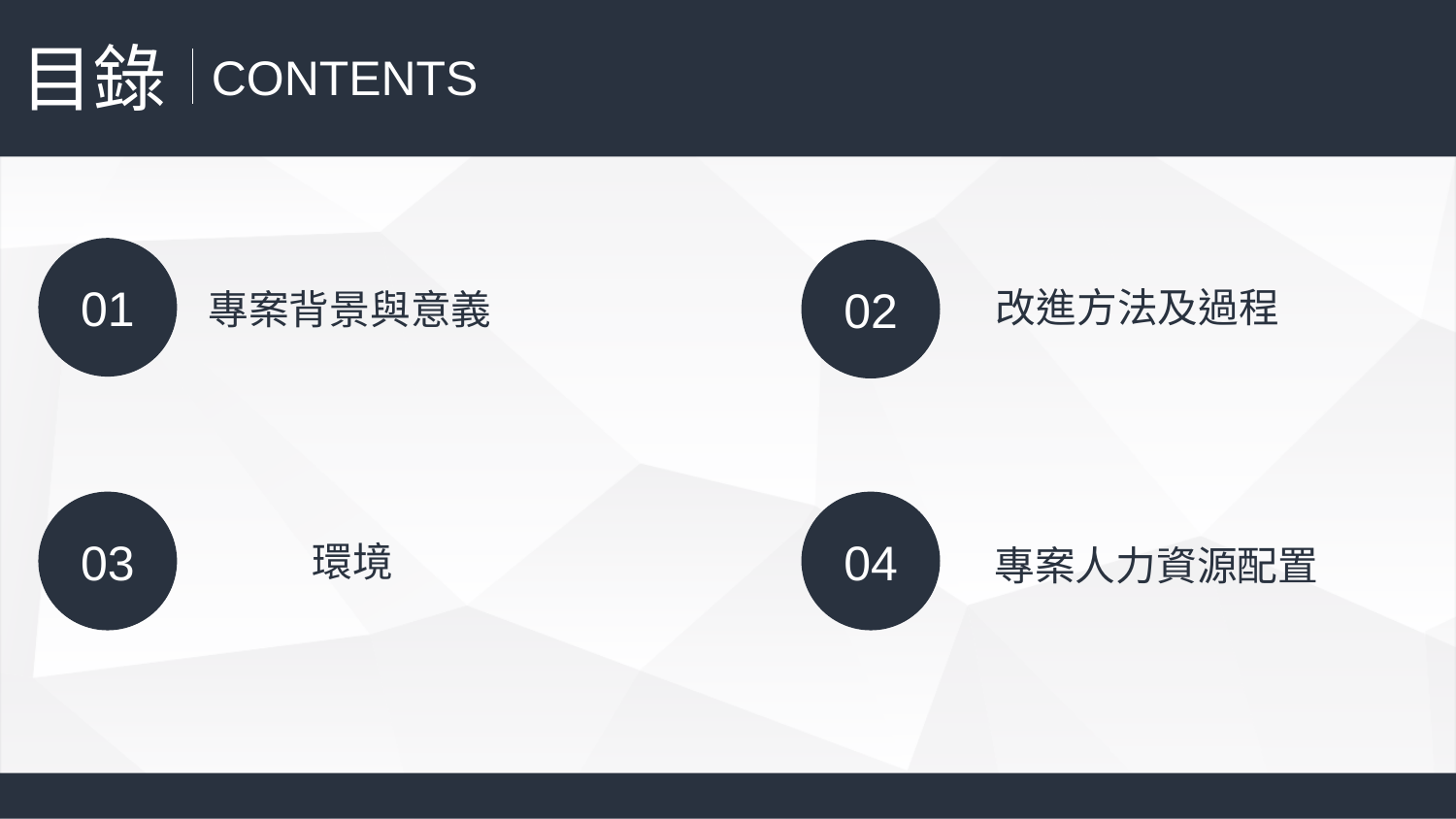

目錄
CONTENTS
01
02
改進方法及過程
專案背景與意義
03
04
環境
專案人力資源配置